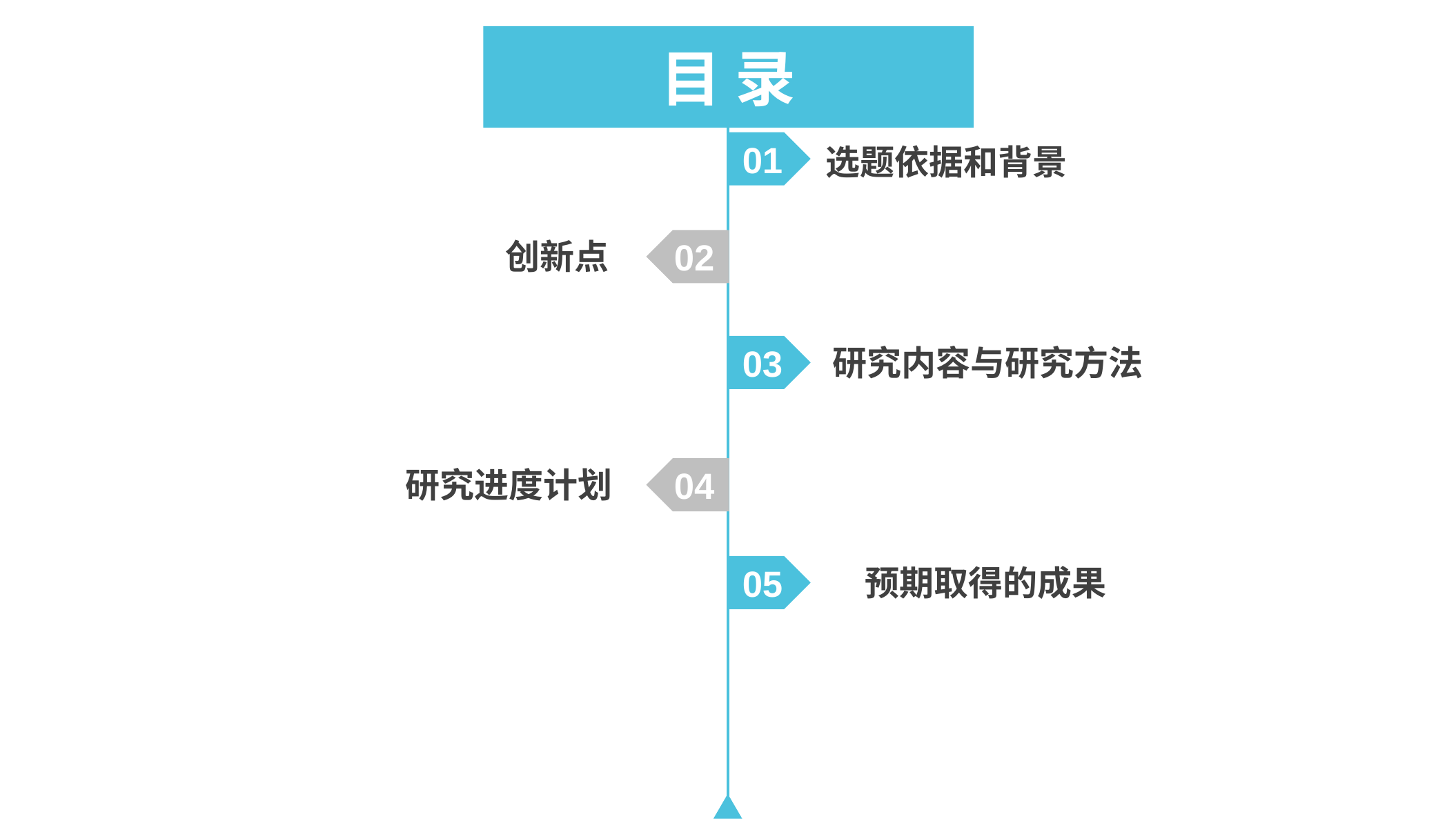

目 录
01
选题依据和背景
 创新点
02
03
研究内容与研究方法
研究进度计划
04
05
 预期取得的成果